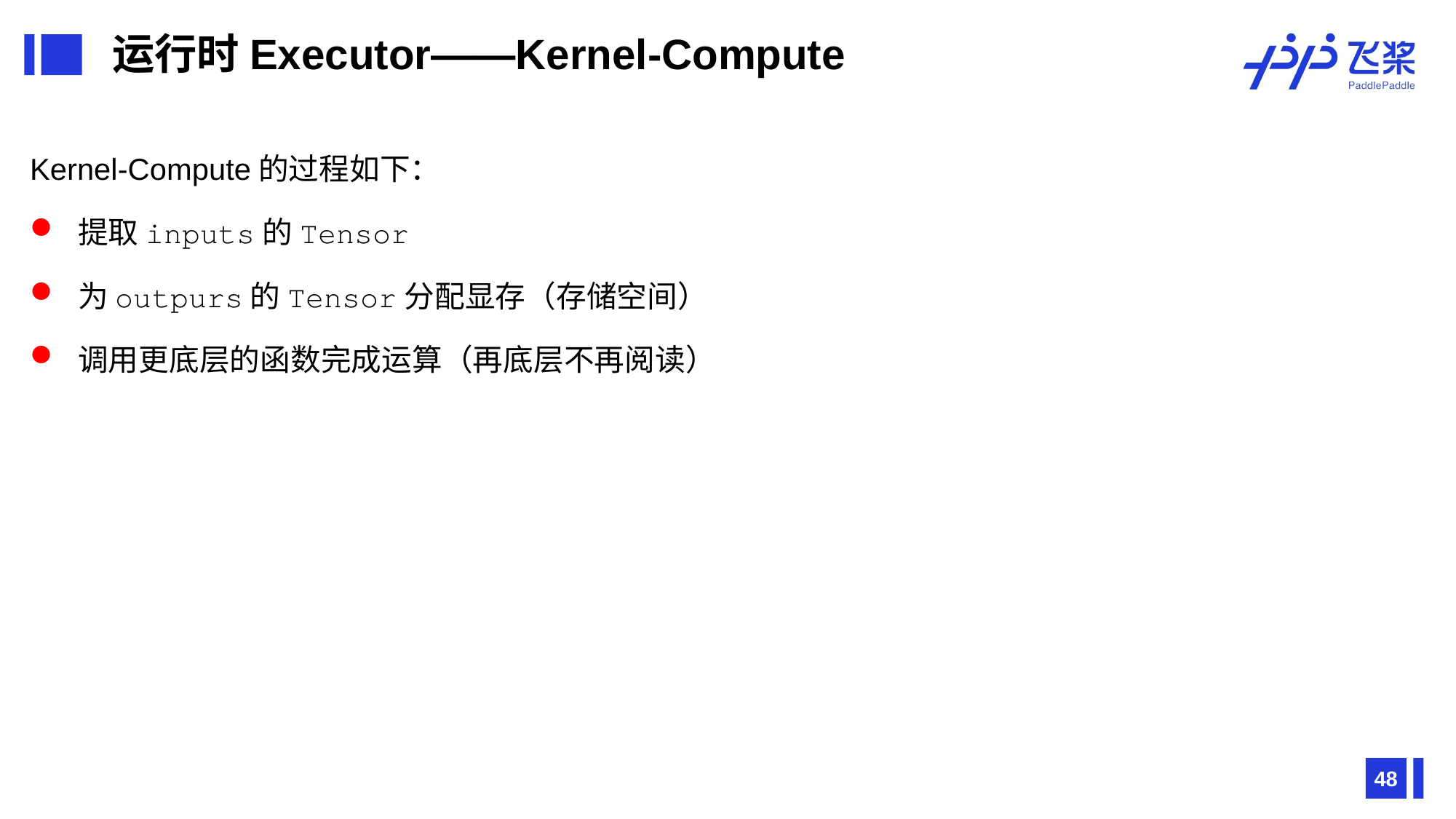

运行时Executor——Kernel-Compute
Kernel-Compute的过程如下：
 提取inputs的Tensor
 为outpurs的Tensor分配显存（存储空间）
 调用更底层的函数完成运算（再底层不再阅读）
48